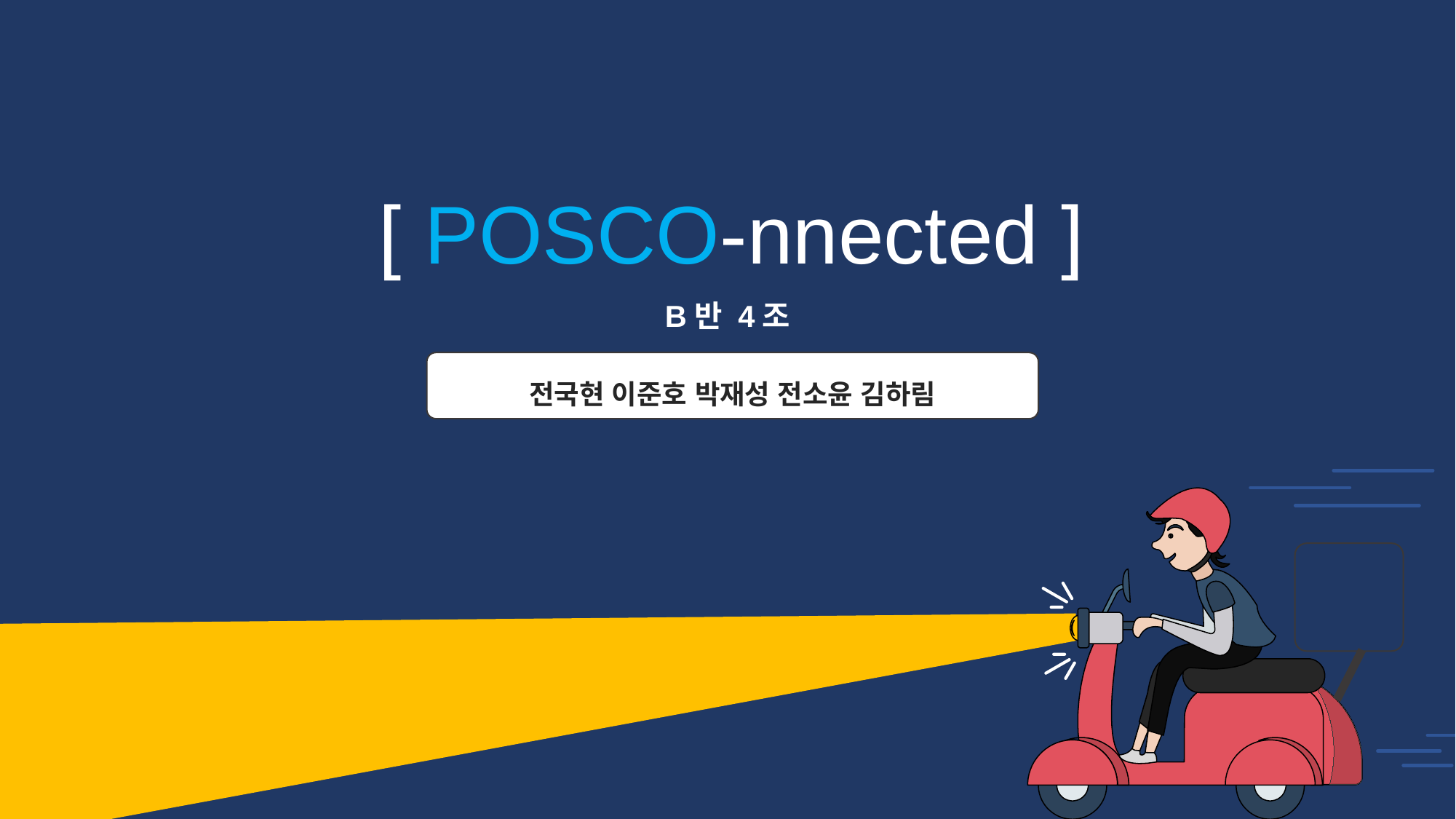

[ POSCO-nnected ]
B반 4조

전국현 이준호 박재성 전소윤 김하림